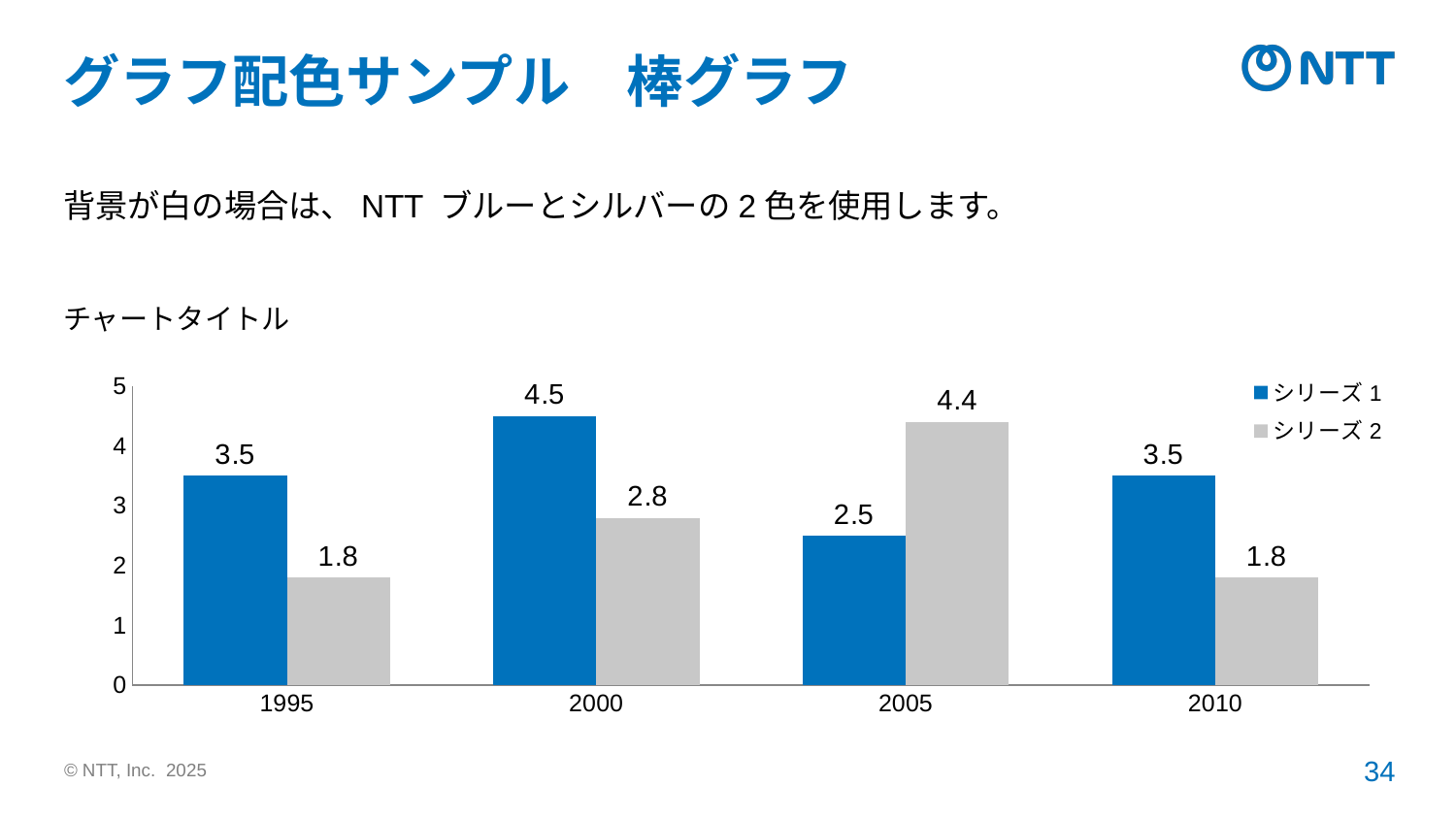

# グラフ配色サンプル　棒グラフ
背景が白の場合は、NTT ブルーとシルバーの2色を使用します。
チャートタイトル

### Chart

| Category | シリーズ1 | シリーズ2 |
|---|---|---|
| 1995 | 3.5 | 1.8 |
| 2000 | 4.5 | 2.8 |
| 2005 | 2.5 | 4.4 |
| 2010 | 3.5 | 1.8 |